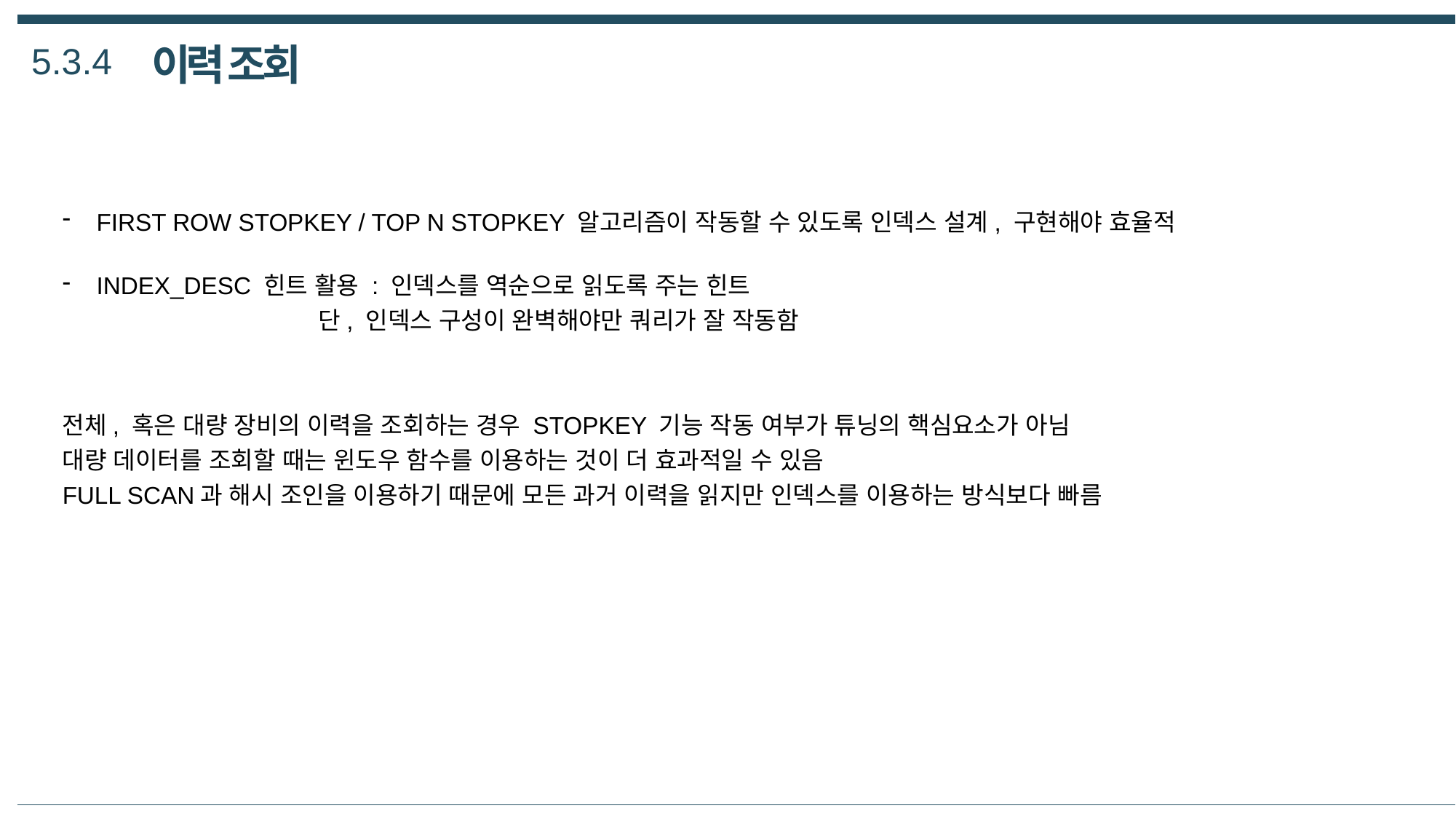

5.3.4
이력 조회
FIRST ROW STOPKEY / TOP N STOPKEY 알고리즘이 작동할 수 있도록 인덱스 설계, 구현해야 효율적
INDEX_DESC 힌트 활용 : 인덱스를 역순으로 읽도록 주는 힌트
                                 단, 인덱스 구성이 완벽해야만 쿼리가 잘 작동함

전체, 혹은 대량 장비의 이력을 조회하는 경우 STOPKEY 기능 작동 여부가 튜닝의 핵심요소가 아님
대량 데이터를 조회할 때는 윈도우 함수를 이용하는 것이 더 효과적일 수 있음
FULL SCAN과 해시 조인을 이용하기 때문에 모든 과거 이력을 읽지만 인덱스를 이용하는 방식보다 빠름